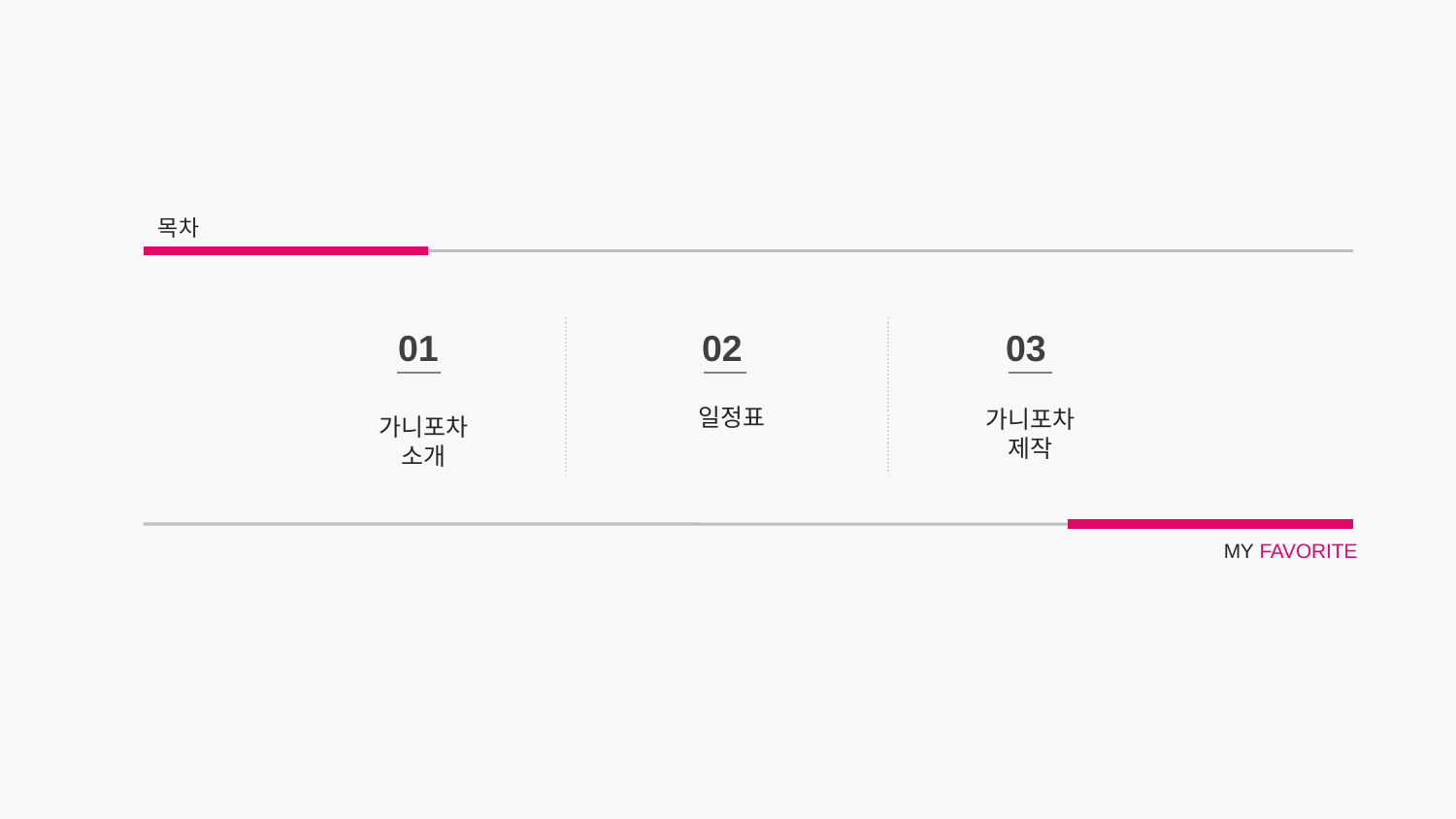

목차
01
02
03
일정표
가니포차 제작
가니포차 소개
MY FAVORITE